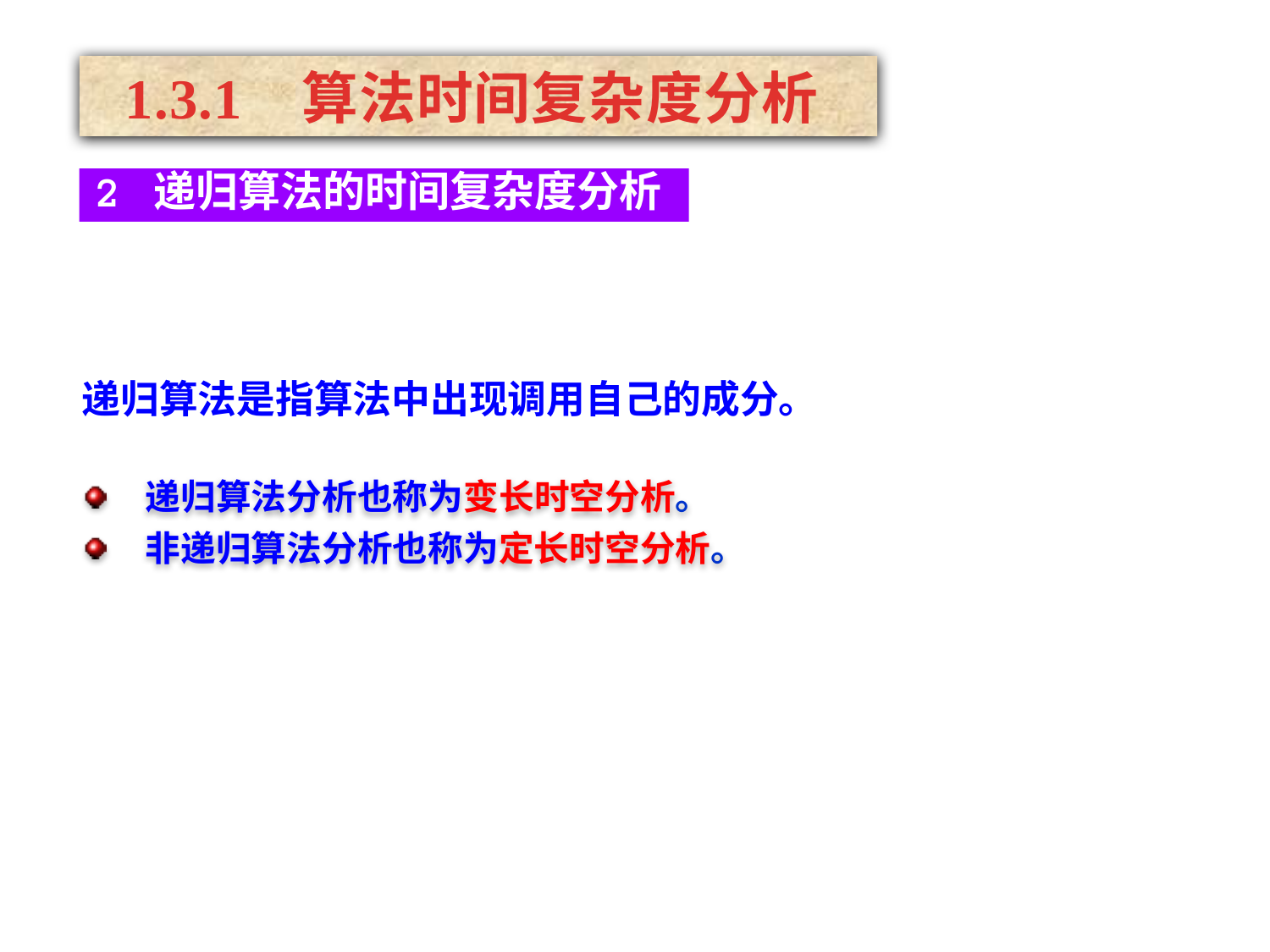

1.3.1   算法时间复杂度分析
2 递归算法的时间复杂度分析
递归算法是指算法中出现调用自己的成分。
递归算法分析也称为变长时空分析。
非递归算法分析也称为定长时空分析。